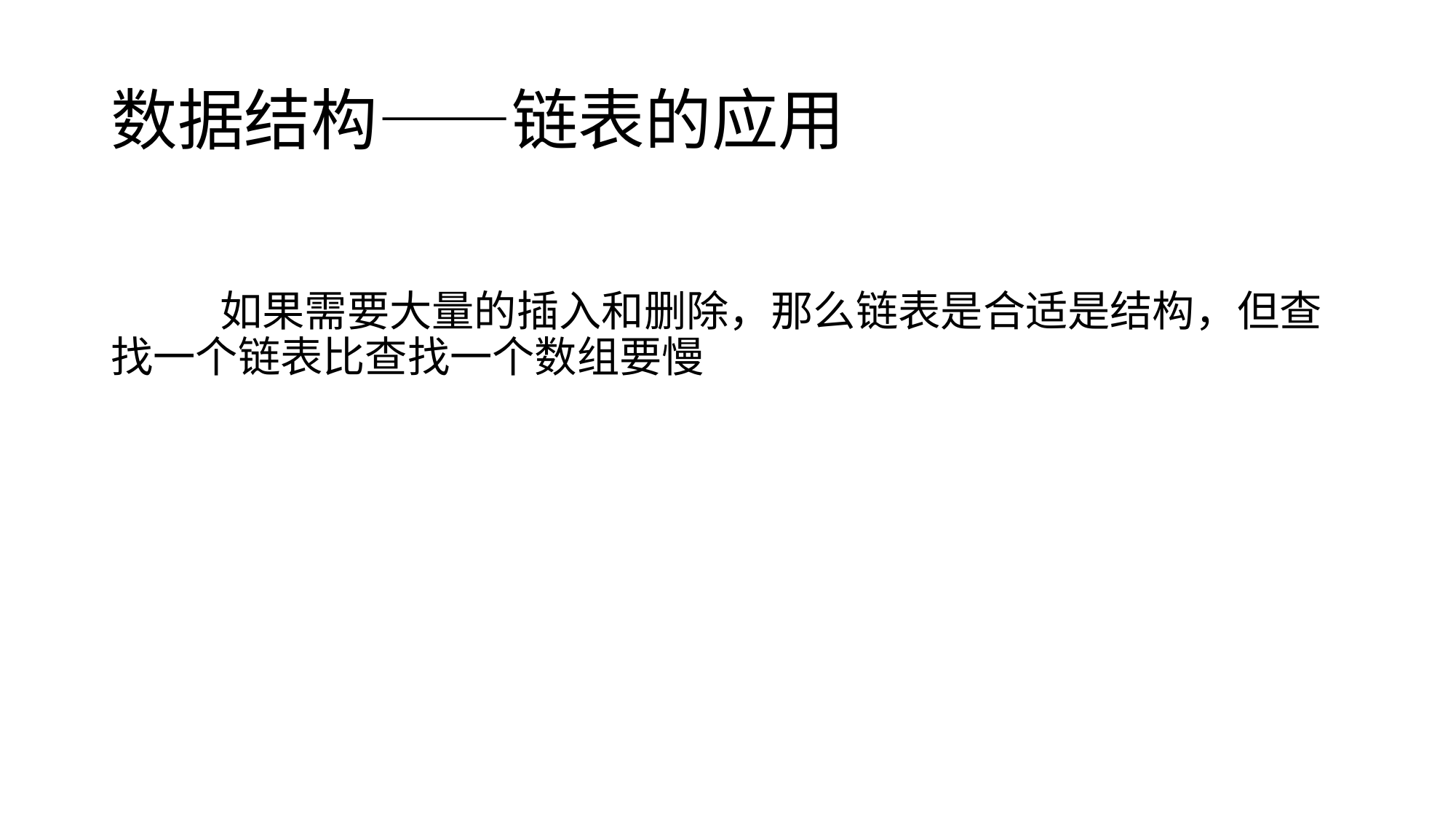

# 数据结构——链表的应用

	如果需要大量的插入和删除，那么链表是合适是结构，但查找一个链表比查找一个数组要慢